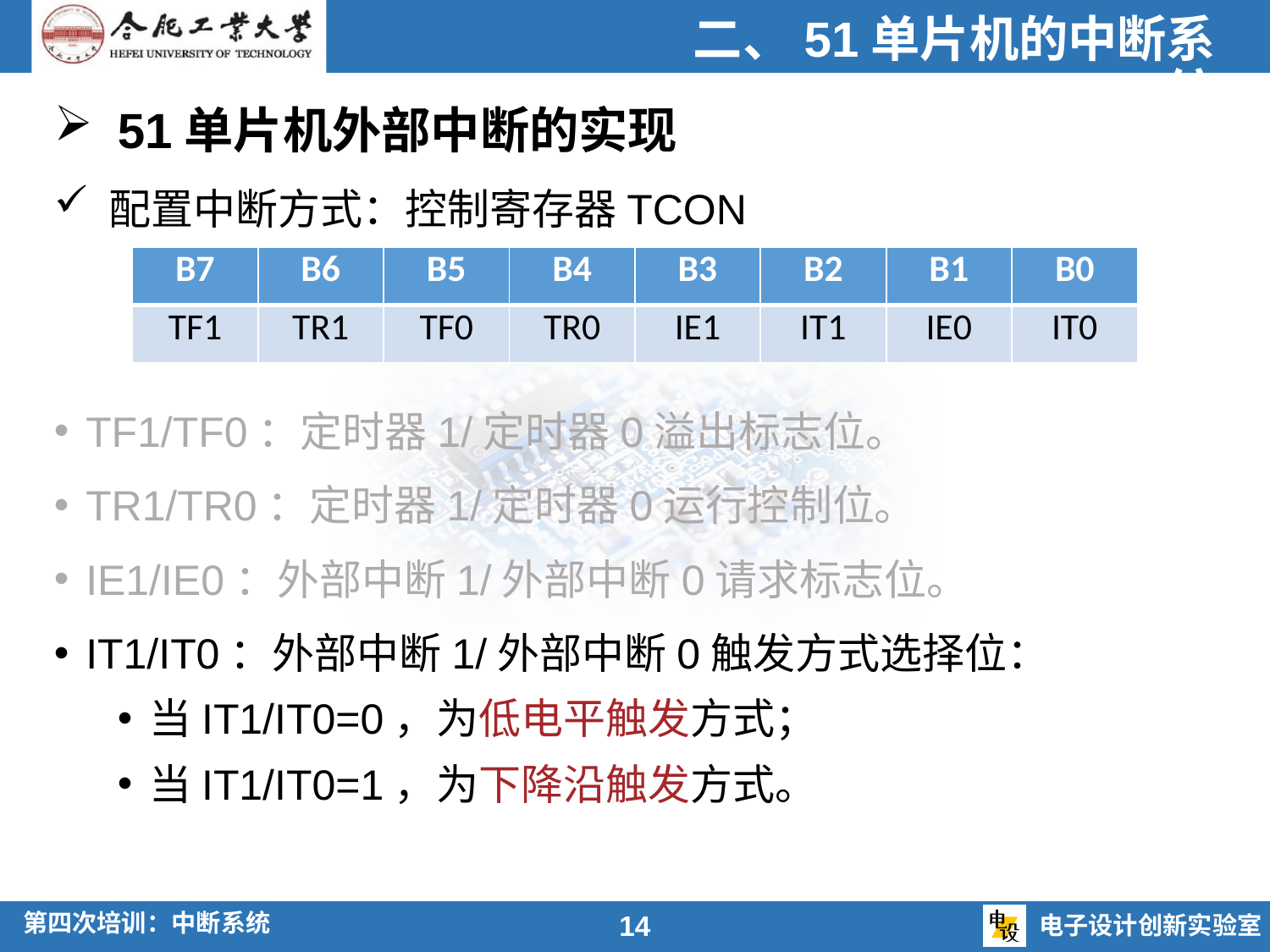

二、51单片机的中断系统
51单片机外部中断的实现
 配置中断方式：控制寄存器TCON

TF1/TF0：定时器1/定时器0溢出标志位。
TR1/TR0：定时器1/定时器0运行控制位。
IE1/IE0：外部中断1/外部中断0请求标志位。
IT1/IT0：外部中断1/外部中断0触发方式选择位：
当IT1/IT0=0，为低电平触发方式；
当IT1/IT0=1，为下降沿触发方式。
| B7 | B6 | B5 | B4 | B3 | B2 | B1 | B0 |
| --- | --- | --- | --- | --- | --- | --- | --- |
| TF1 | TR1 | TF0 | TR0 | IE1 | IT1 | IE0 | IT0 |
14